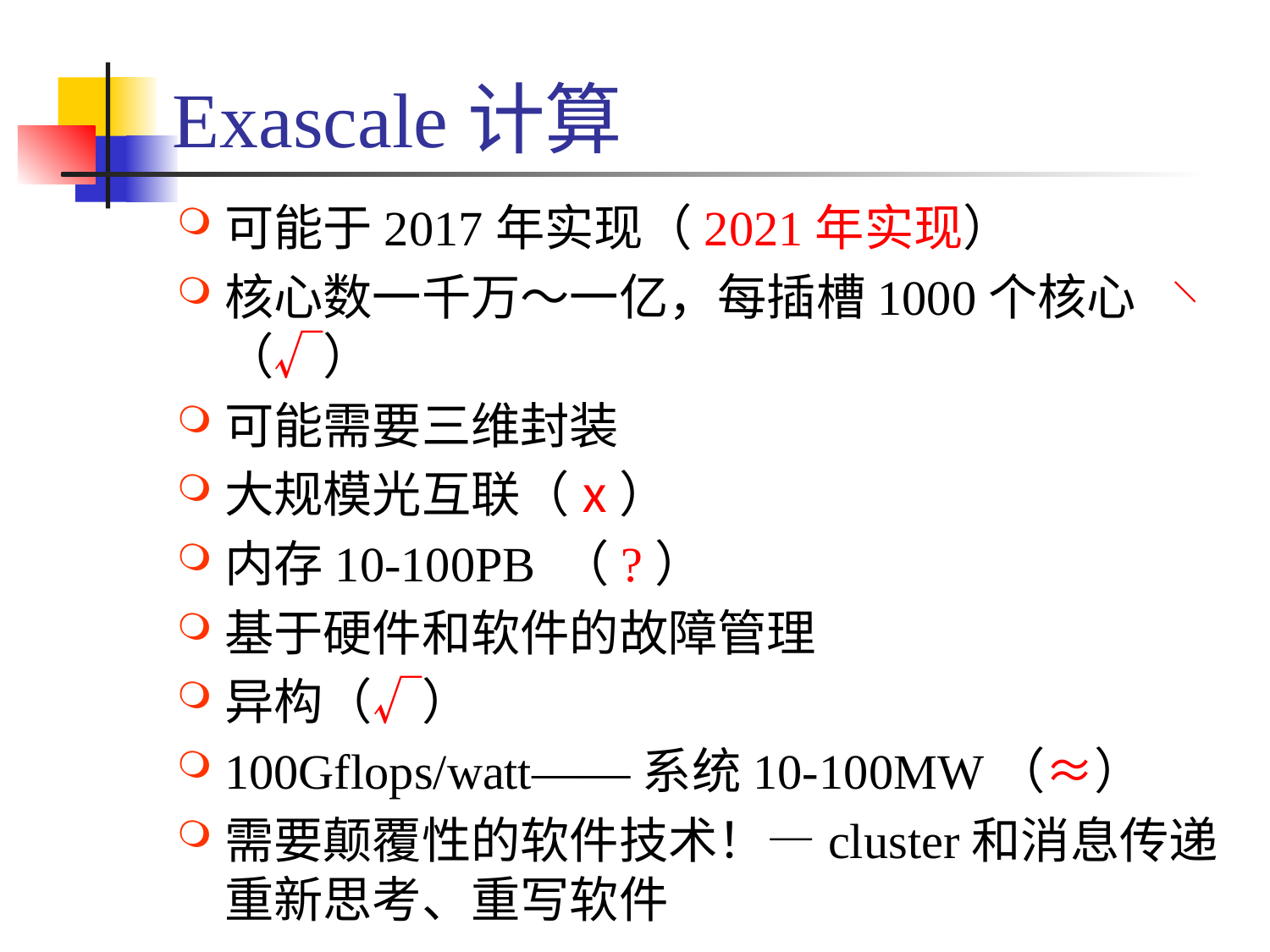

# Exascale计算
可能于2017年实现（2021年实现）
核心数一千万～一亿，每插槽1000个核心（√）
可能需要三维封装
大规模光互联（ⅹ）
内存10-100PB （?）
基于硬件和软件的故障管理
异构（√）
100Gflops/watt——系统10-100MW（≈）
需要颠覆性的软件技术！—cluster和消息传递
重新思考、重写软件